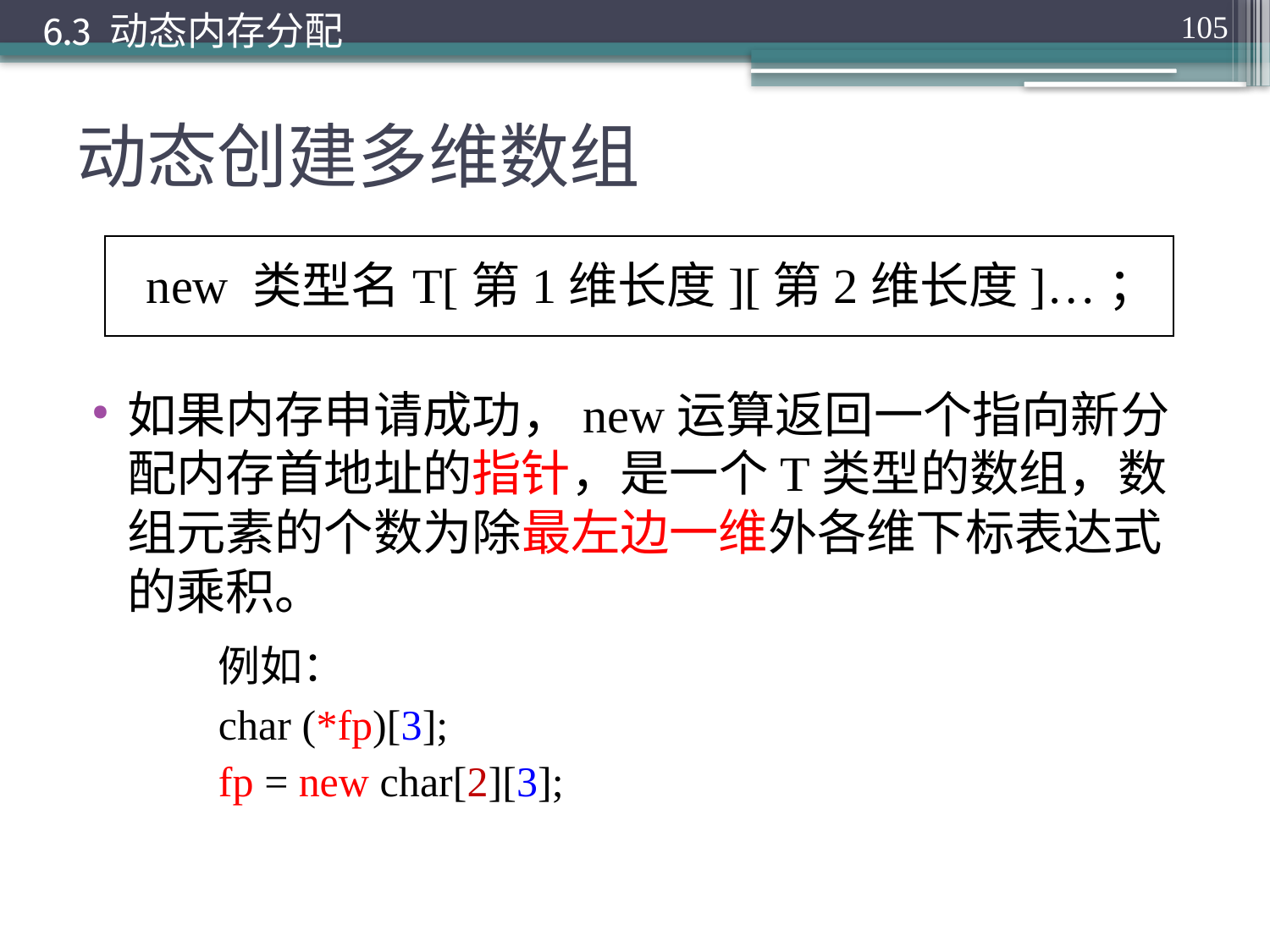

6.3 动态内存分配
105
# 动态创建多维数组

    new 类型名T[第1维长度][第2维长度]…；

如果内存申请成功，new运算返回一个指向新分配内存首地址的指针，是一个T类型的数组，数组元素的个数为除最左边一维外各维下标表达式的乘积。
	例如：
	char (*fp)[3];
	fp = new char[2][3];